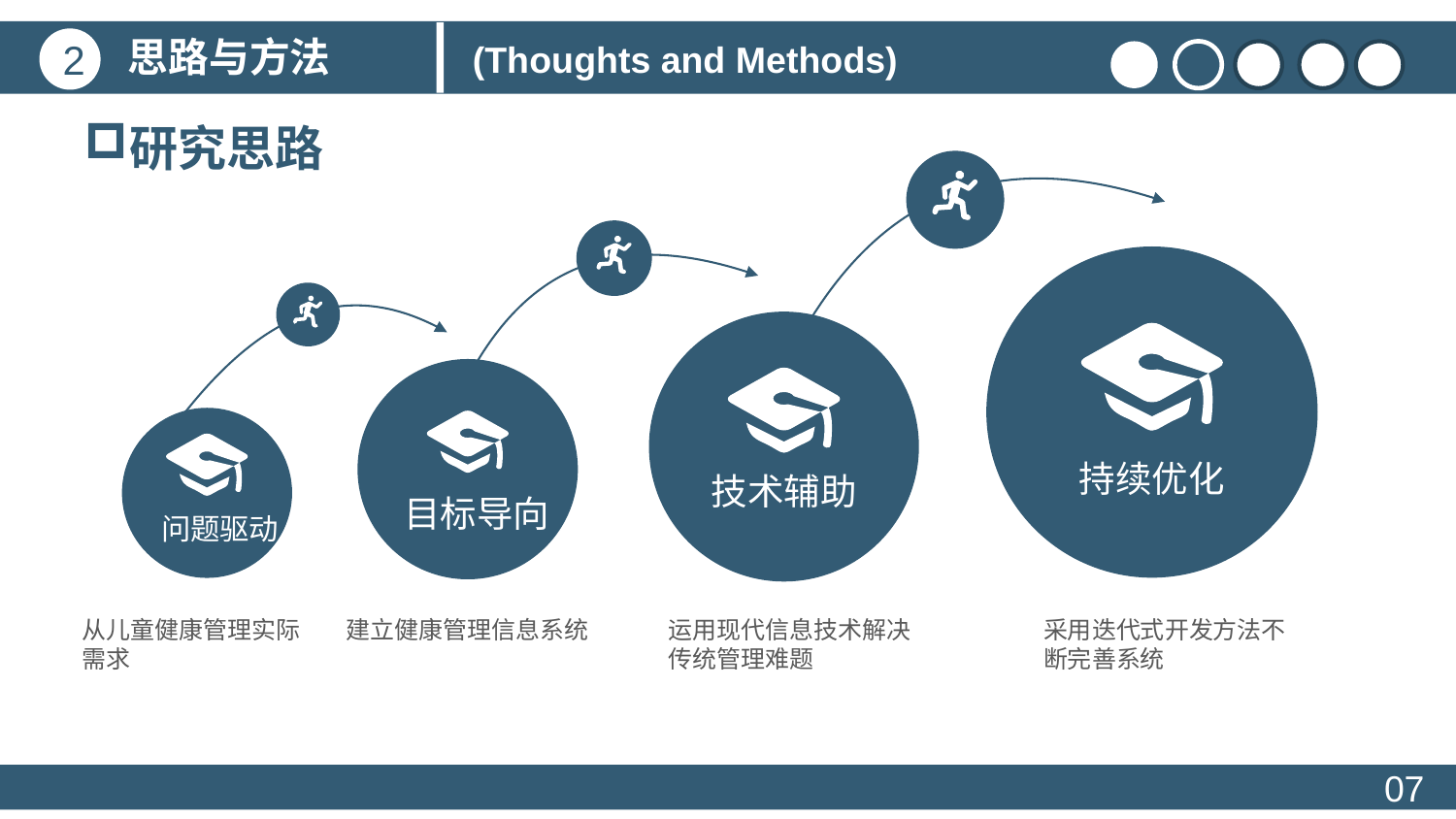

思路与方法
2
(Thoughts and Methods)
研究思路

持续优化

技术辅助

目标导向

问题驱动

建立健康管理信息系统
从儿童健康管理实际需求
运用现代信息技术解决传统管理难题
采用迭代式开发方法不断完善系统
07